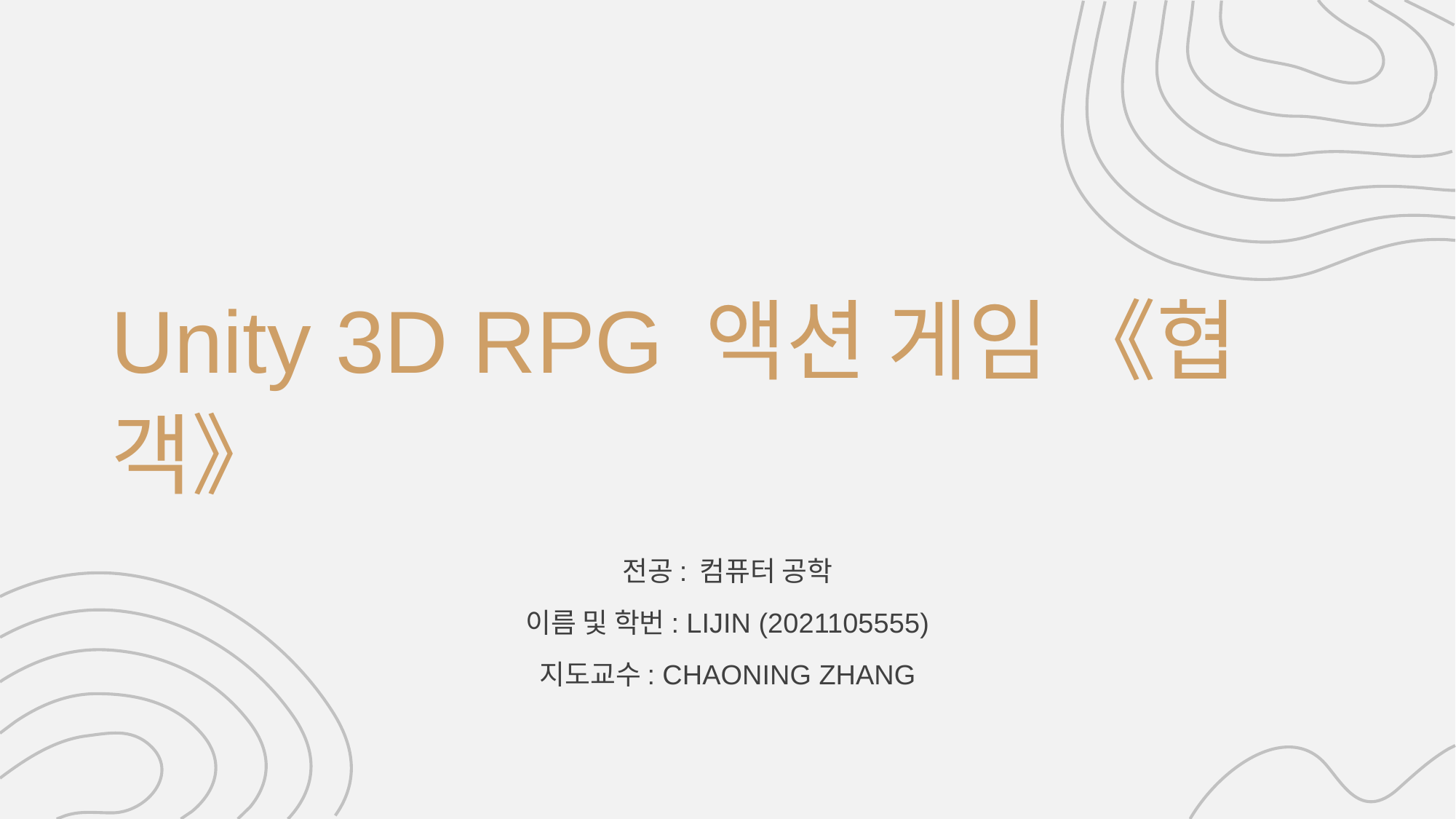

# Unity 3D RPG 액션 게임 《협객》
전공: 컴퓨터 공학
이름 및 학번: LIJIN (2021105555)
지도교수: CHAONING ZHANG